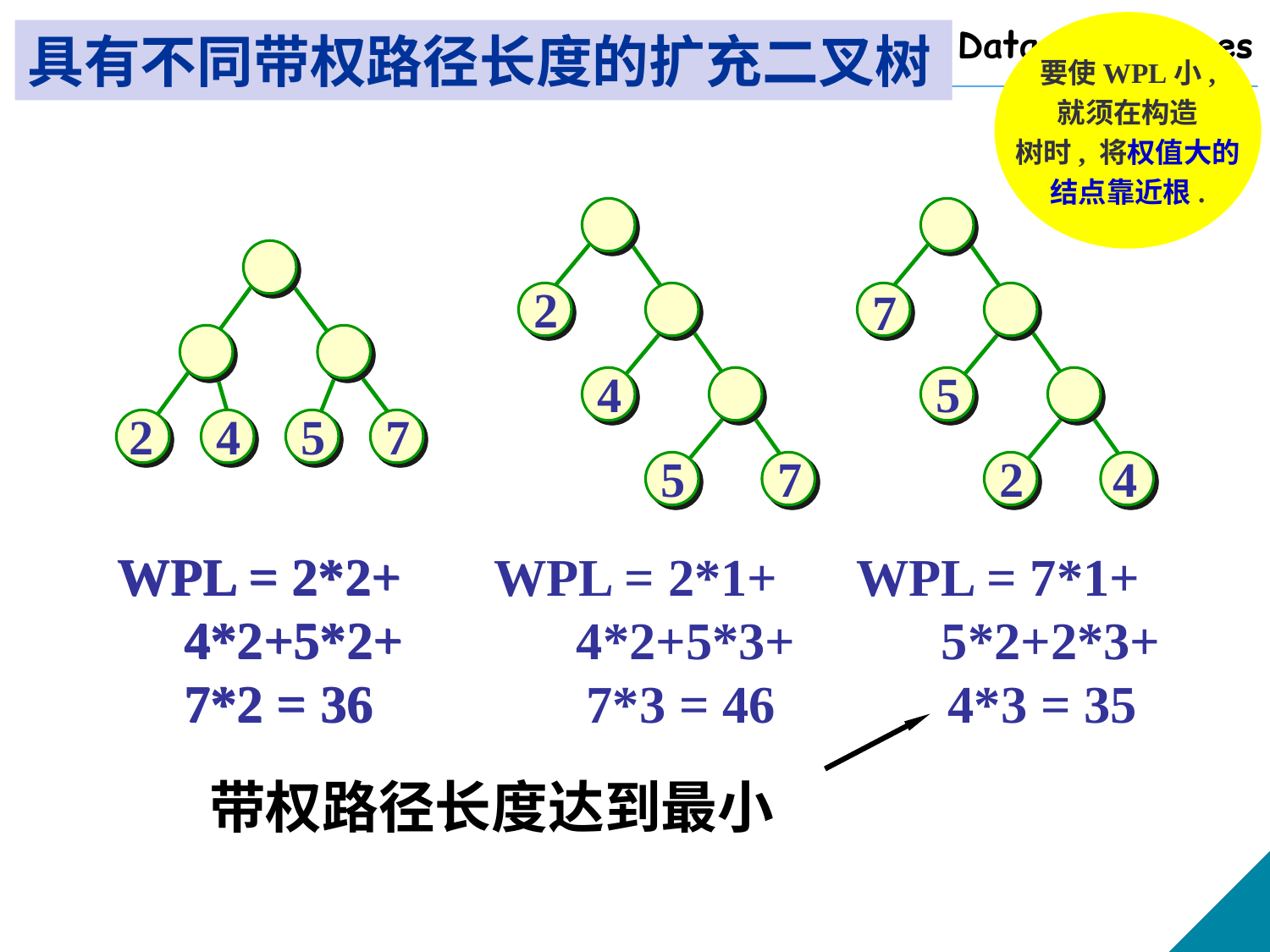

要使WPL小,
就须在构造
树时, 将权值大的
结点靠近根.
具有不同带权路径长度的扩充二叉树

2
7

4
5

2
4
5
7

5
7
2
4

WPL = 2*2+
     4*2+5*2+
     7*2 = 36
WPL = 2*2+       WPL = 2*1+      WPL = 7*1+
     4*2+5*2+             4*2+5*3+           5*2+2*3+
     7*2 = 36                7*3 = 46             4*3 = 35

      带权路径长度达到最小